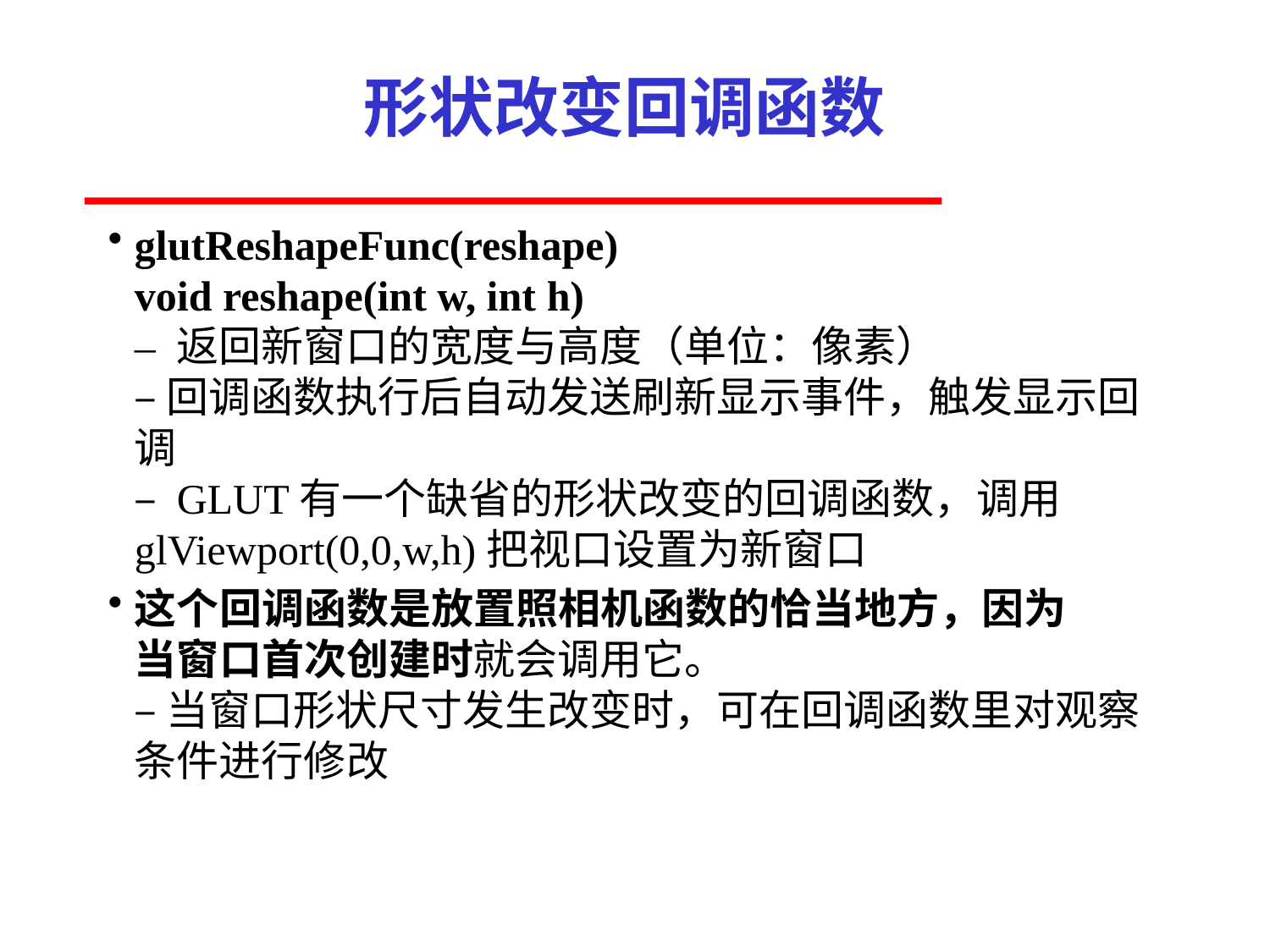

# 形状改变回调函数
glutReshapeFunc(reshape)
void reshape(int w, int h)
– 返回新窗口的宽度与高度（单位：像素）
– 回调函数执行后自动发送刷新显示事件，触发显示回调
– GLUT有一个缺省的形状改变的回调函数，调用
glViewport(0,0,w,h)把视口设置为新窗口
这个回调函数是放置照相机函数的恰当地方，因为
当窗口首次创建时就会调用它。
– 当窗口形状尺寸发生改变时，可在回调函数里对观察条件进行修改
53